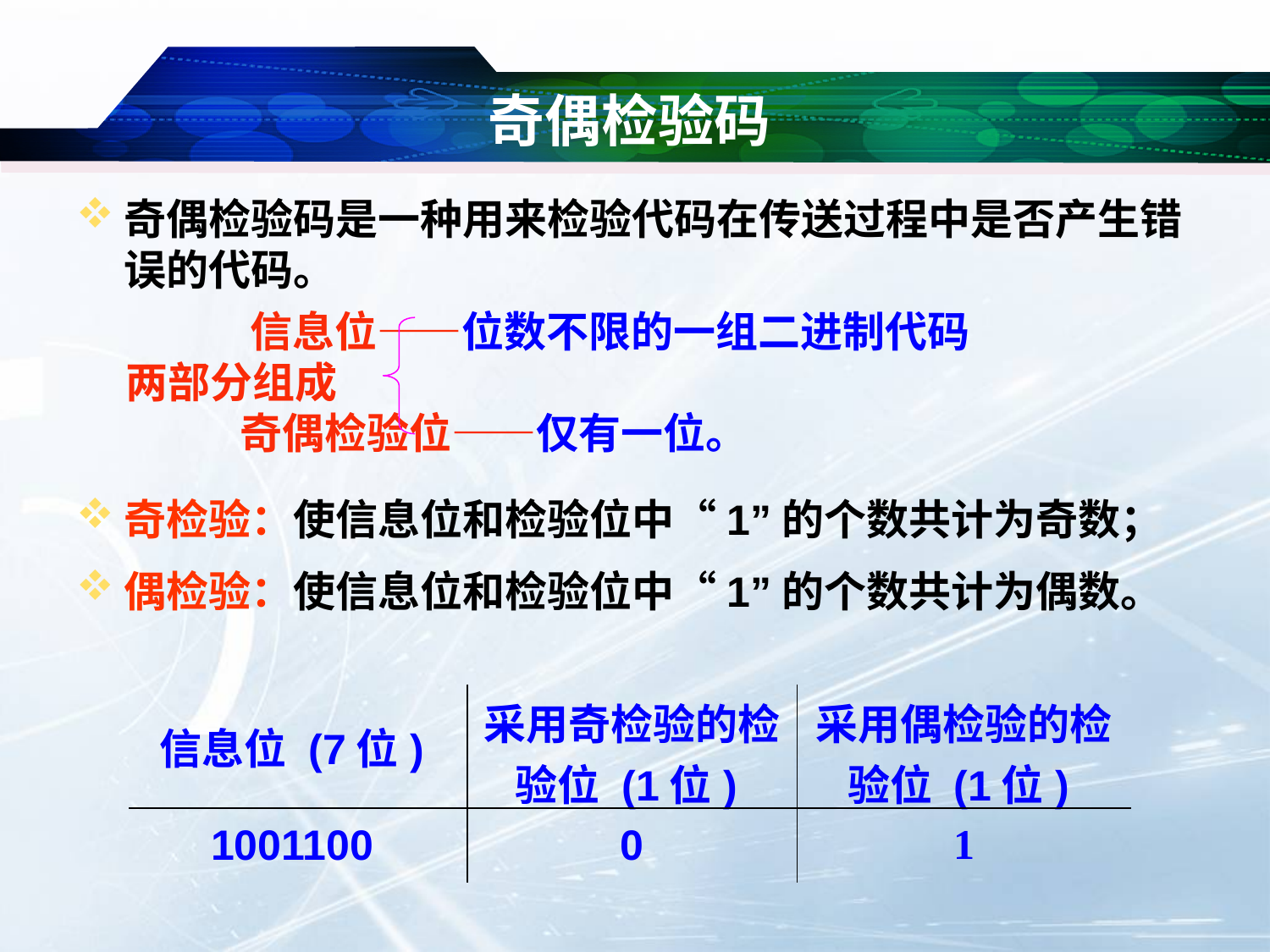

# 奇偶检验码
奇偶检验码是一种用来检验代码在传送过程中是否产生错误的代码。

奇检验：使信息位和检验位中“1”的个数共计为奇数；
偶检验：使信息位和检验位中“1”的个数共计为偶数。

                信息位——位数不限的一组二进制代码
    两部分组成
                奇偶检验位——仅有一位。

| 信息位 (7位) | 采用奇检验的检验位 (1位) | 采用偶检验的检验位 (1位) |
| --- | --- | --- |
| 1001100 | 0 | 1 |